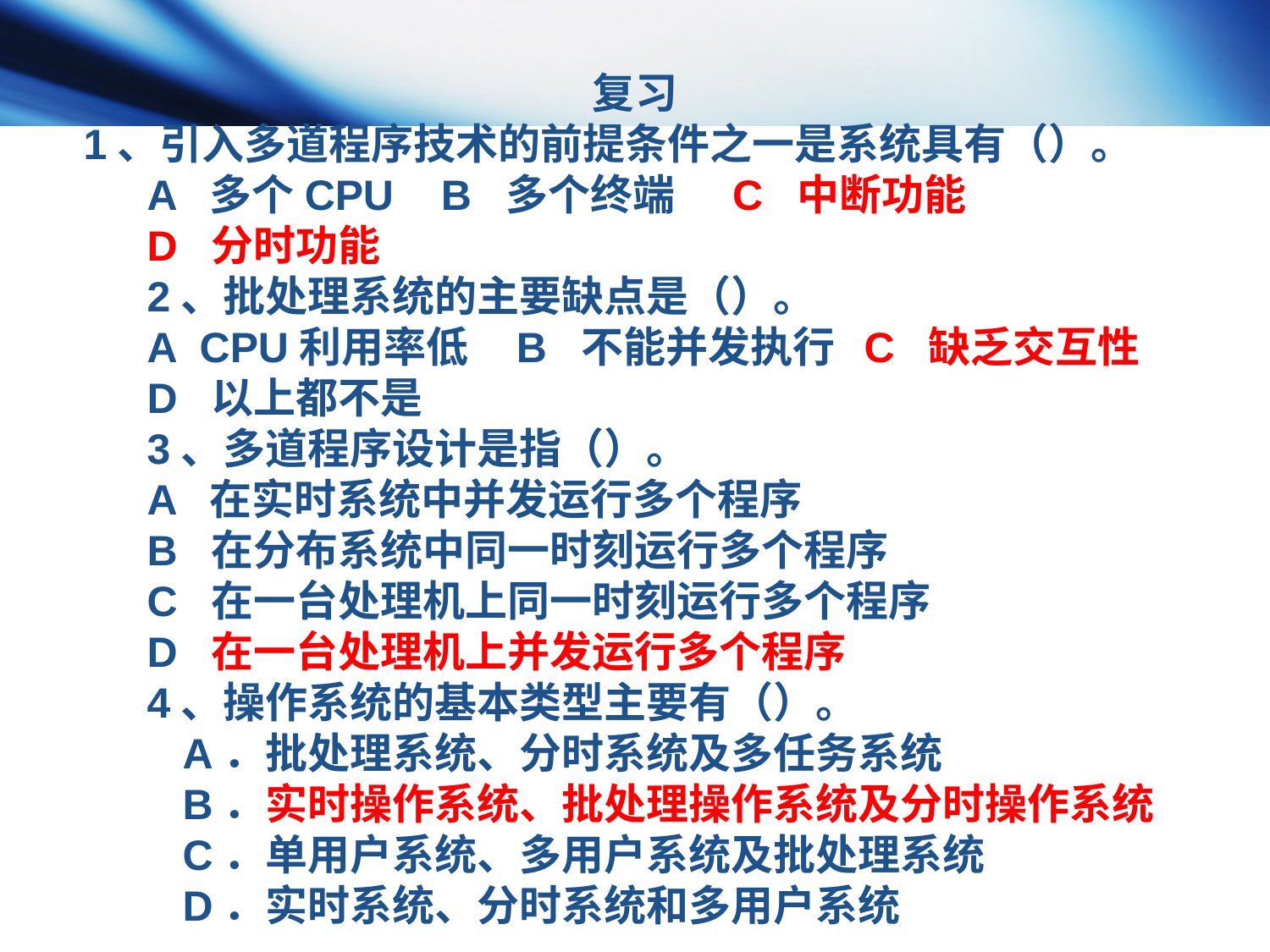

复习
1、引入多道程序技术的前提条件之一是系统具有（）。
A  多个CPU    B  多个终端     C  中断功能
D  分时功能
2、批处理系统的主要缺点是（）。
A  CPU利用率低    B  不能并发执行  C  缺乏交互性   D  以上都不是
3、多道程序设计是指（）。
A  在实时系统中并发运行多个程序
B  在分布系统中同一时刻运行多个程序
C  在一台处理机上同一时刻运行多个程序
D  在一台处理机上并发运行多个程序
4、操作系统的基本类型主要有（）。
   A．批处理系统、分时系统及多任务系统
   B．实时操作系统、批处理操作系统及分时操作系统
   C．单用户系统、多用户系统及批处理系统
   D．实时系统、分时系统和多用户系统